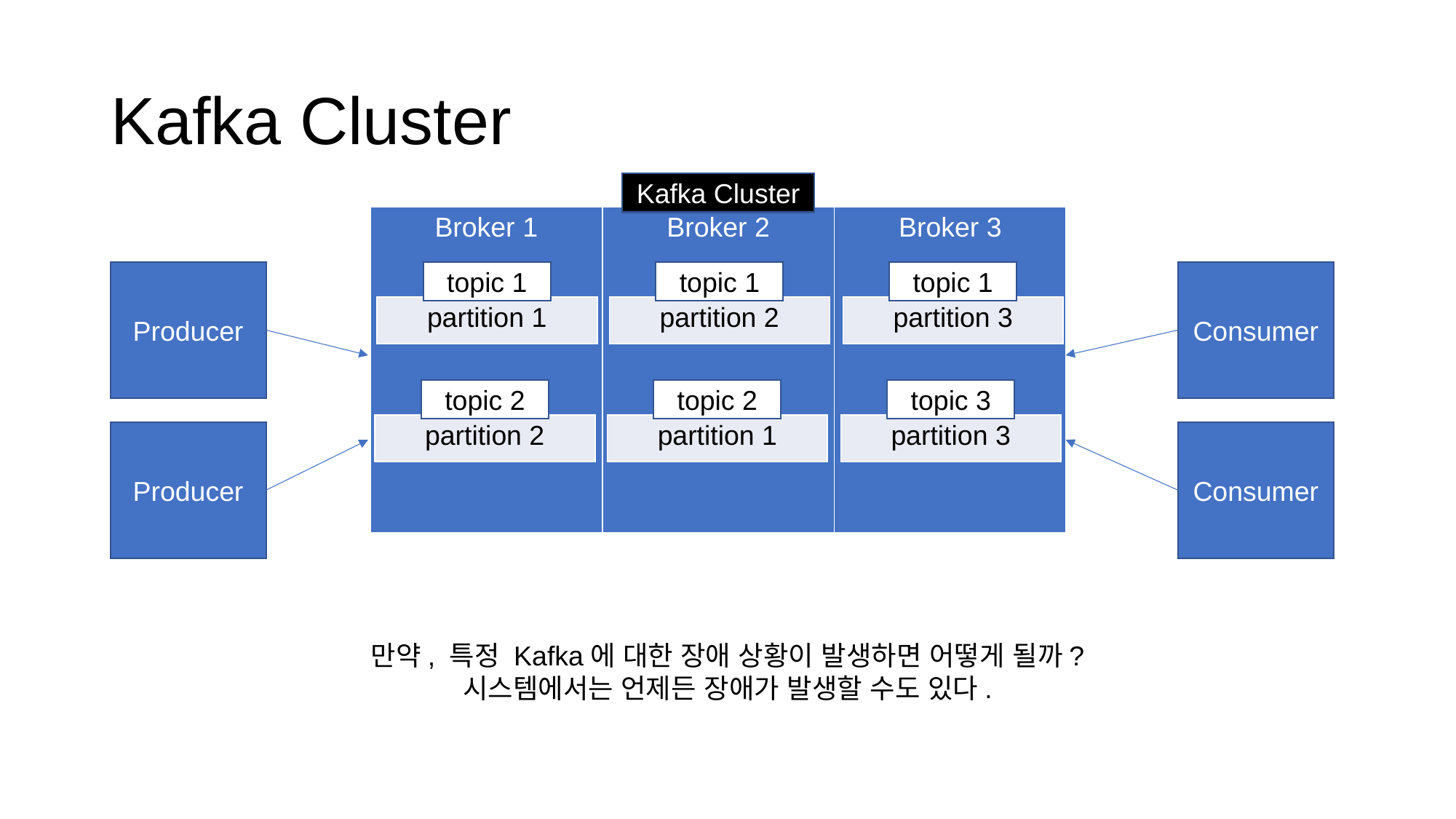

# Kafka Cluster
Kafka Cluster
| Broker 1 | Broker 2 | Broker 3 |
| --- | --- | --- |
Producer
Consumer
topic 1
topic 1
topic 1
| partition 1 |
| --- |
| partition 2 |
| --- |
| partition 3 |
| --- |
topic 2
topic 2
topic 3
| partition 2 |
| --- |
| partition 1 |
| --- |
| partition 3 |
| --- |
Producer
Consumer
만약, 특정 Kafka에 대한 장애 상황이 발생하면 어떻게 될까?
시스템에서는 언제든 장애가 발생할 수도 있다.